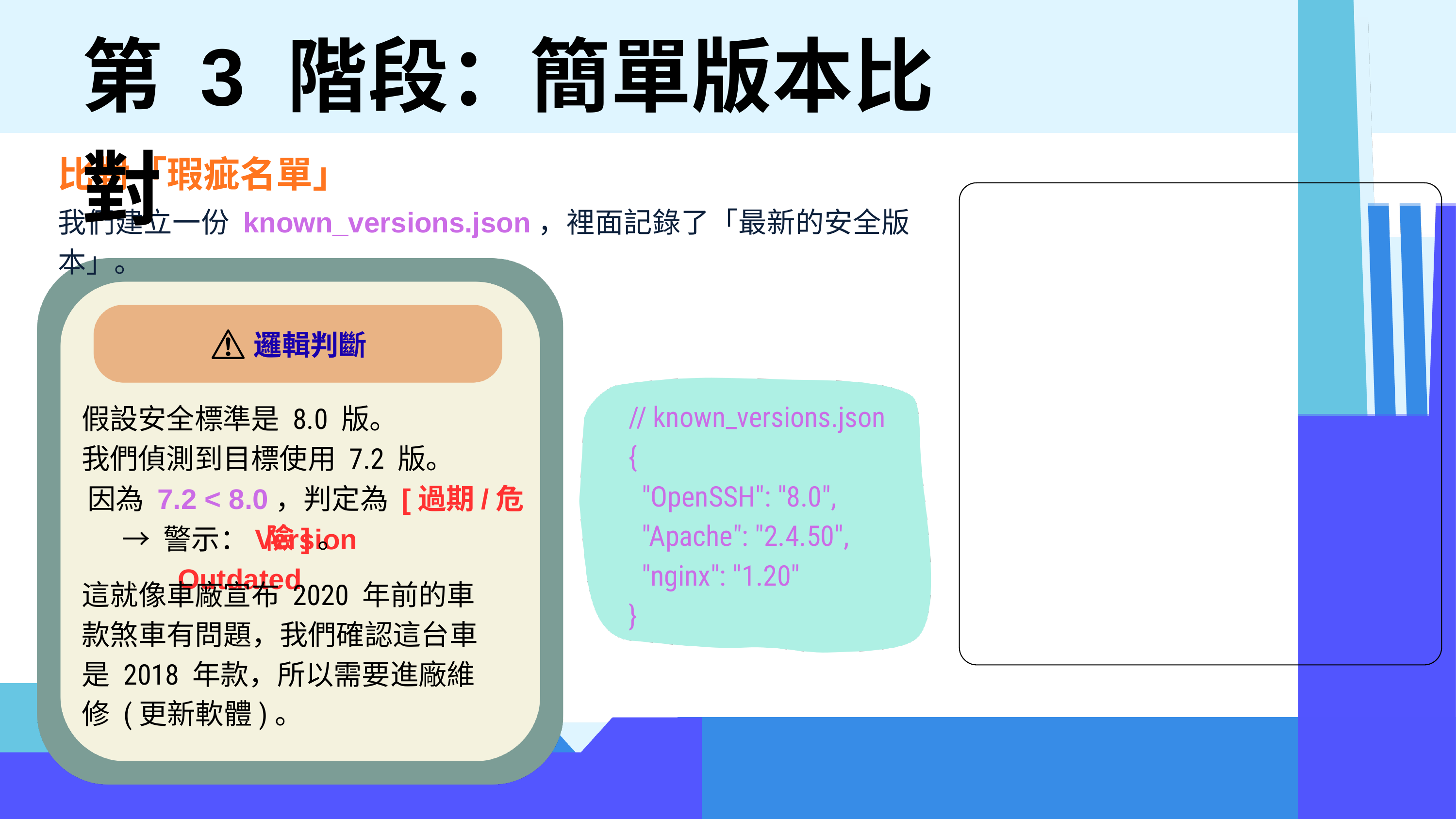

第 3 階段：簡單版本比對
比對「瑕疵名單」

我們建立一份 known_versions.json，裡面記錄了「最新的安全版本」。

邏輯判斷

// known_versions.json
{
  "OpenSSH": "8.0",
  "Apache": "2.4.50",
  "nginx": "1.20"
}
假設安全標準是 8.0 版。
我們偵測到目標使用 7.2 版。
因為 7.2 < 8.0，判定為 [過期/危險]。
→ 警示：Version Outdated
這就像車廠宣布 2020 年前的車款煞車有問題，我們確認這台車是 2018 年款，所以需要進廠維修 (更新軟體)。